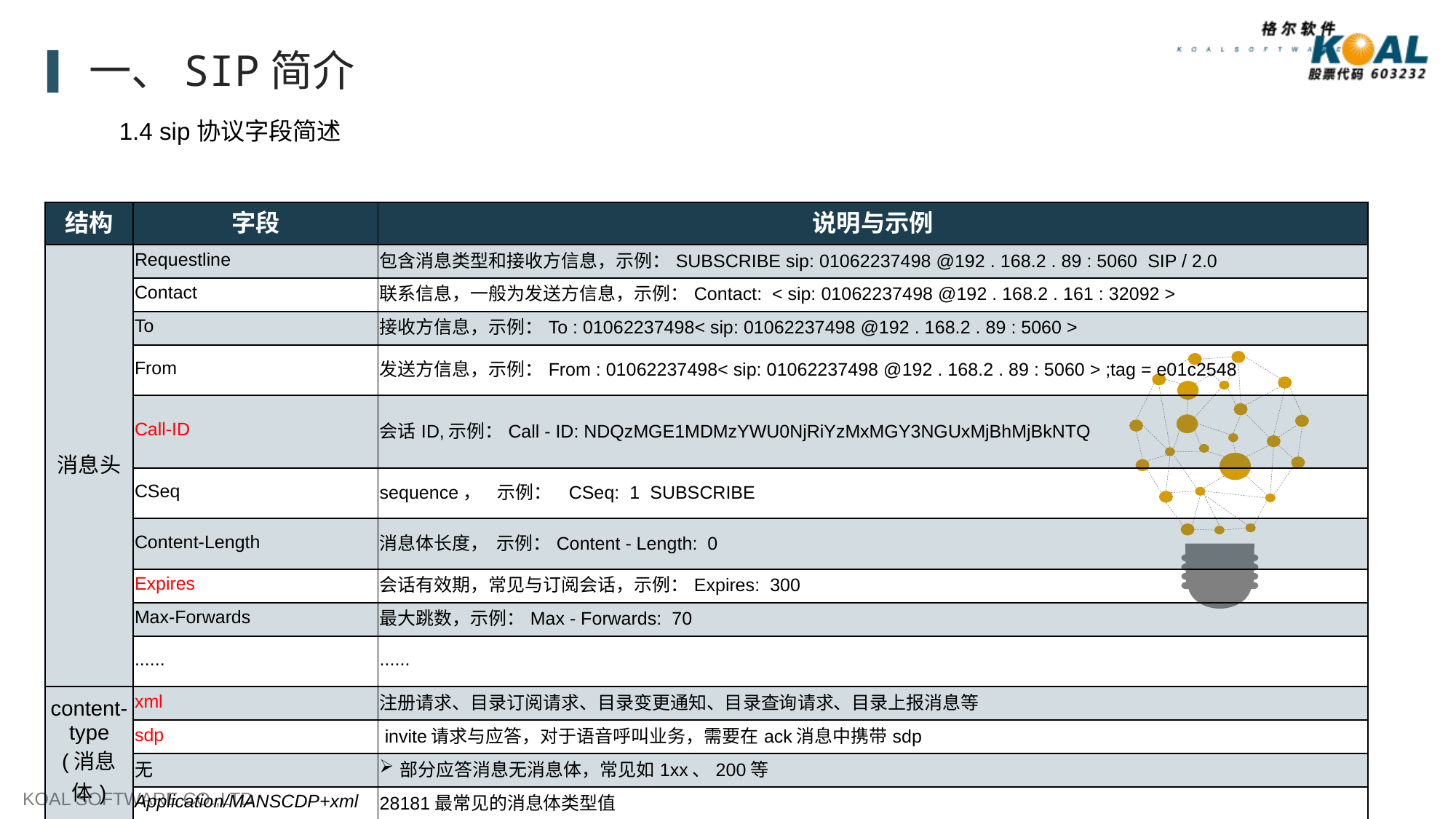

一、SIP简介
1.4 sip协议字段简述
| 结构 | 字段 | 说明与示例 |
| --- | --- | --- |
| 消息头 | Requestline | 包含消息类型和接收方信息，示例：SUBSCRIBE sip: 01062237498 @192 . 168.2 . 89 : 5060 SIP / 2.0 |
|  | Contact | 联系信息，一般为发送方信息，示例：Contact: < sip: 01062237498 @192 . 168.2 . 161 : 32092 > |
|  | To | 接收方信息，示例：To : 01062237498< sip: 01062237498 @192 . 168.2 . 89 : 5060 > |
|  | From | 发送方信息，示例：From : 01062237498< sip: 01062237498 @192 . 168.2 . 89 : 5060 > ;tag = e01c2548 |
|  | Call-ID | 会话ID,示例：Call - ID: NDQzMGE1MDMzYWU0NjRiYzMxMGY3NGUxMjBhMjBkNTQ |
|  | CSeq | sequence， 示例： CSeq: 1 SUBSCRIBE |
|  | Content-Length | 消息体长度， 示例：Content - Length: 0 |
|  | Expires | 会话有效期，常见与订阅会话，示例：Expires: 300 |
|  | Max-Forwards | 最大跳数，示例：Max - Forwards: 70 |
|  | ...... | ...... |
| content-type (消息体) | xml | 注册请求、目录订阅请求、目录变更通知、目录查询请求、目录上报消息等 |
|  | sdp | invite请求与应答，对于语音呼叫业务，需要在ack消息中携带sdp |
|  | 无 | 部分应答消息无消息体，常见如1xx、200等 |
|  | Application/MANSCDP+xml | 28181最常见的消息体类型值 |